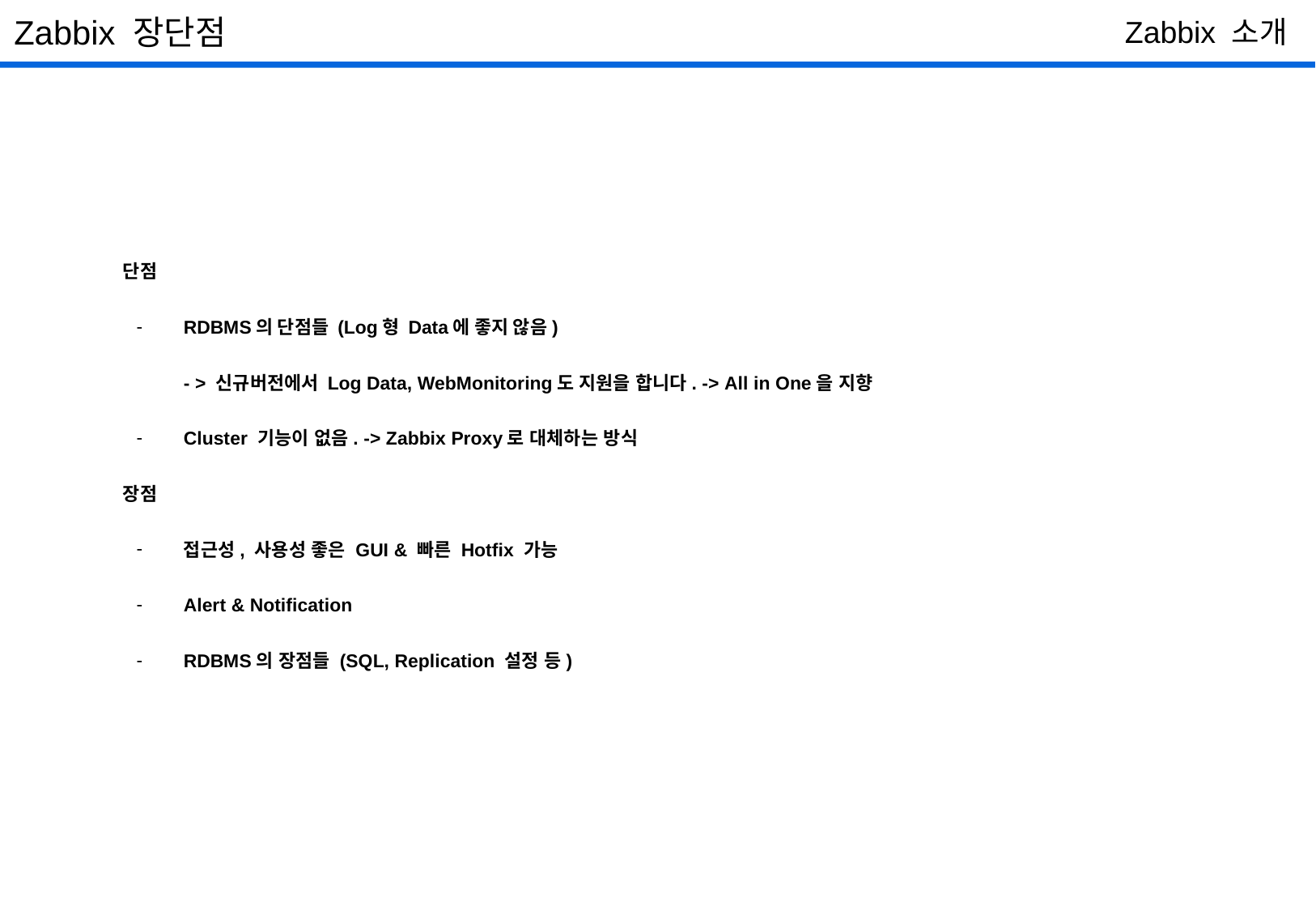

Zabbix 장단점
Zabbix 소개
단점
RDBMS의 단점들 (Log형 Data에 좋지 않음)
- > 신규버전에서 Log Data, WebMonitoring도 지원을 합니다. -> All in One을 지향
Cluster 기능이 없음. -> Zabbix Proxy로 대체하는 방식
장점
접근성, 사용성 좋은 GUI & 빠른 Hotfix 가능
Alert & Notification
RDBMS의 장점들 (SQL, Replication 설정 등)